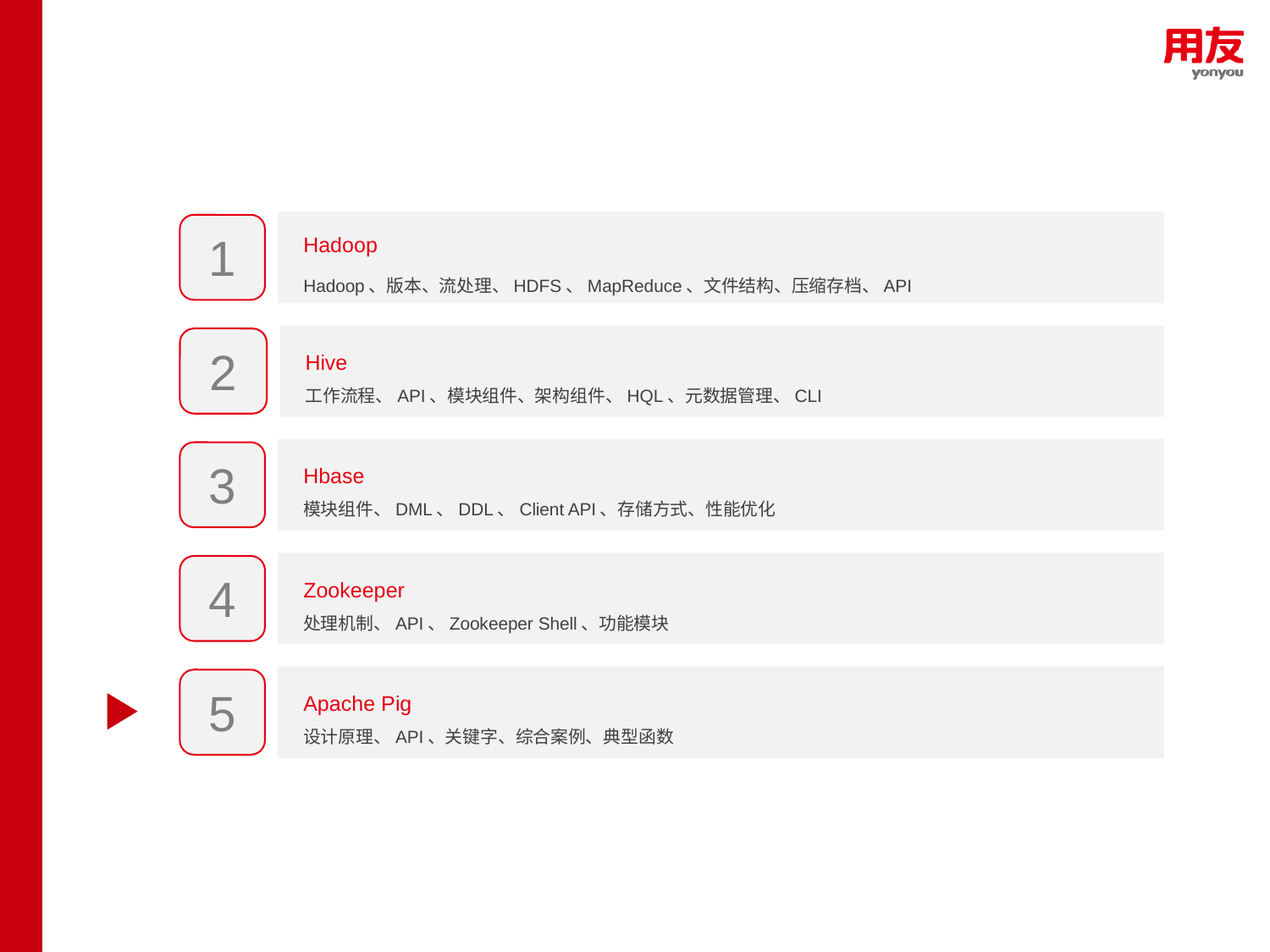

Hadoop
Hadoop、版本、流处理、HDFS、MapReduce、文件结构、压缩存档、API

1
Hive
工作流程、API、模块组件、架构组件、HQL、元数据管理、CLI

2
Hbase
模块组件、DML、DDL、Client API、存储方式、性能优化

3
Zookeeper
处理机制、API、Zookeeper Shell、功能模块

4
Apache Pig
设计原理、API、关键字、综合案例、典型函数

5